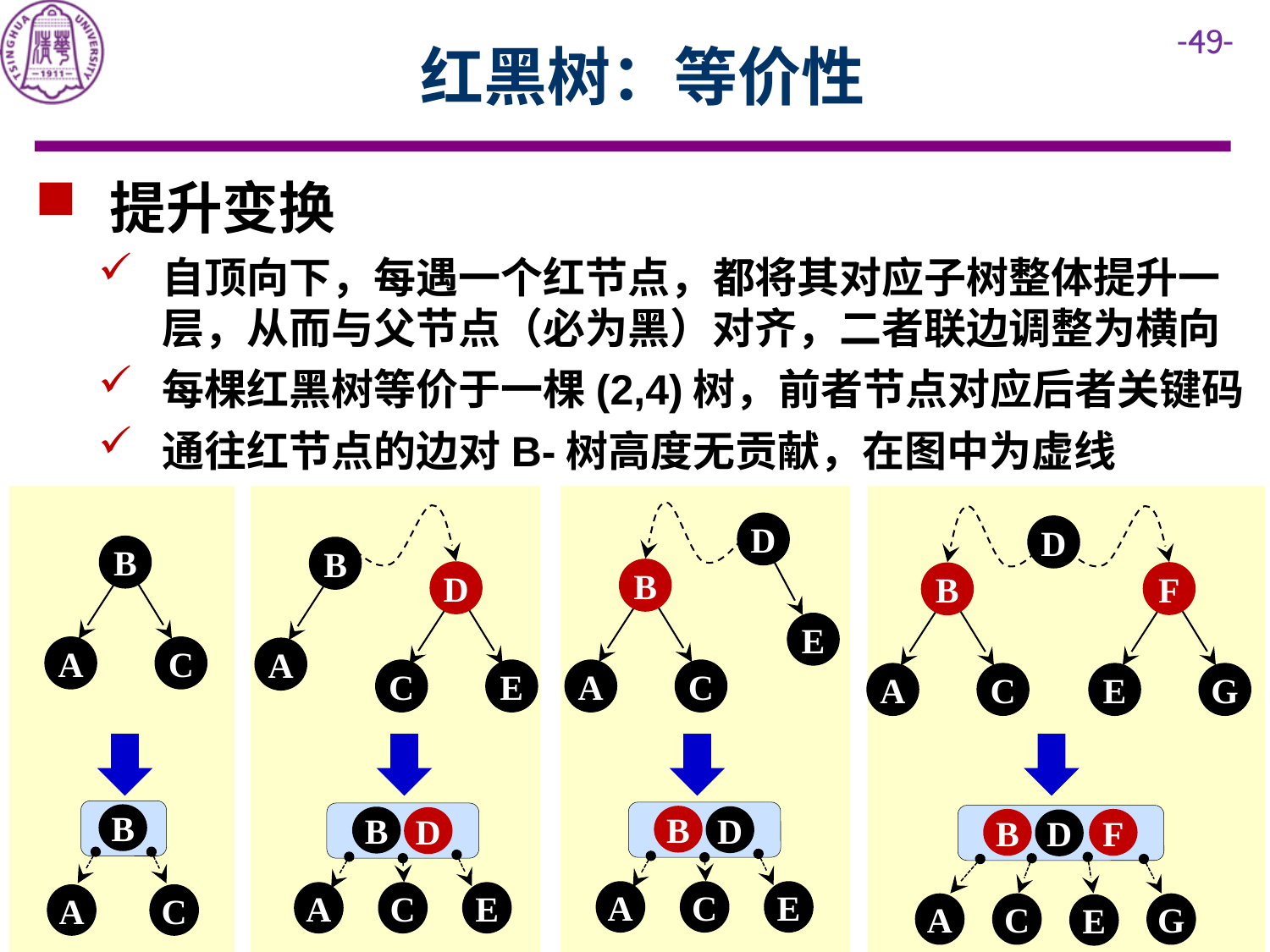

# 红黑树：等价性
 提升变换
自顶向下，每遇一个红节点，都将其对应子树整体提升一层，从而与父节点（必为黑）对齐，二者联边调整为横向
每棵红黑树等价于一棵(2,4)树，前者节点对应后者关键码
通往红节点的边对B-树高度无贡献，在图中为虚线

D
D
B
A
C
B
B
D
F
B
E
A
C
E
A
C
A
C
E
G

B
C
A

B
D
B
D
B
F
D
A
C
E
A
C
E
G
A
C
E